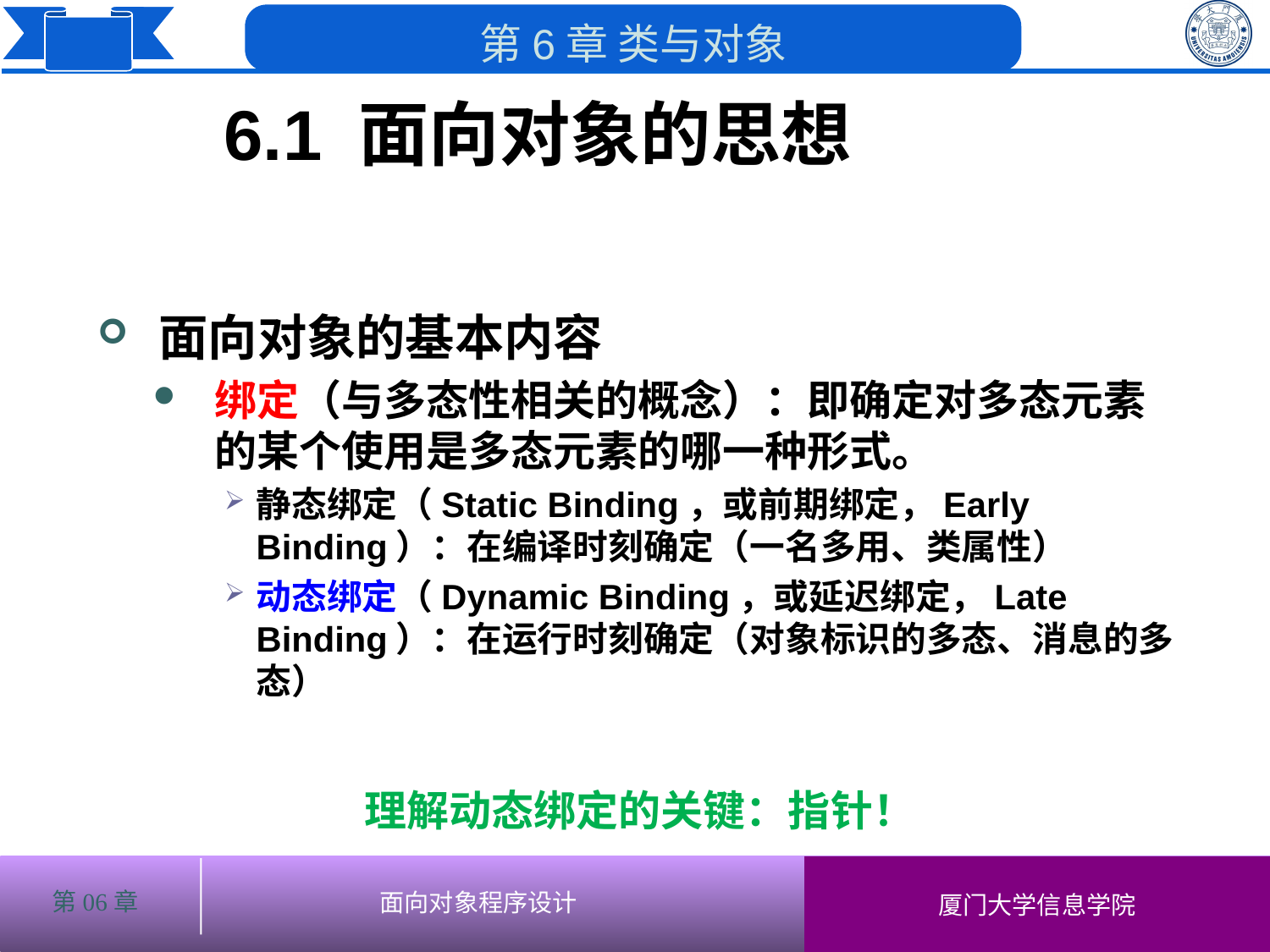

6.1 面向对象的思想
面向对象的基本内容
绑定（与多态性相关的概念）：即确定对多态元素的某个使用是多态元素的哪一种形式。
静态绑定（Static Binding，或前期绑定，Early Binding）：在编译时刻确定（一名多用、类属性）
动态绑定（Dynamic Binding，或延迟绑定，Late Binding）：在运行时刻确定（对象标识的多态、消息的多态）

理解动态绑定的关键：指针！

6